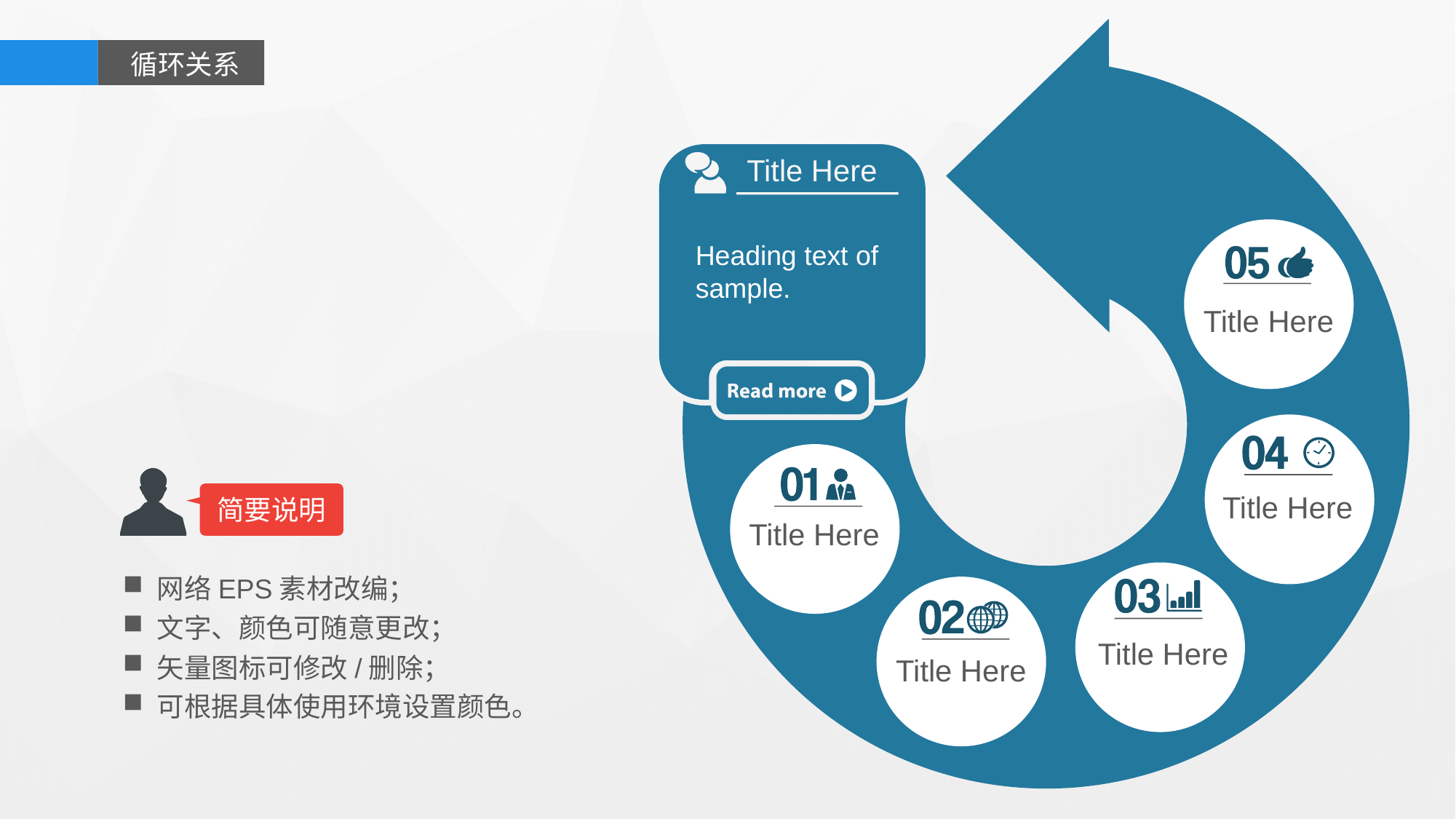

循环关系

Title Here

Heading text of sample.

Title Here

Title Here
简要说明

Title Here
网络EPS素材改编；
文字、颜色可随意更改；
矢量图标可修改/删除；
可根据具体使用环境设置颜色。

Title Here
Title Here